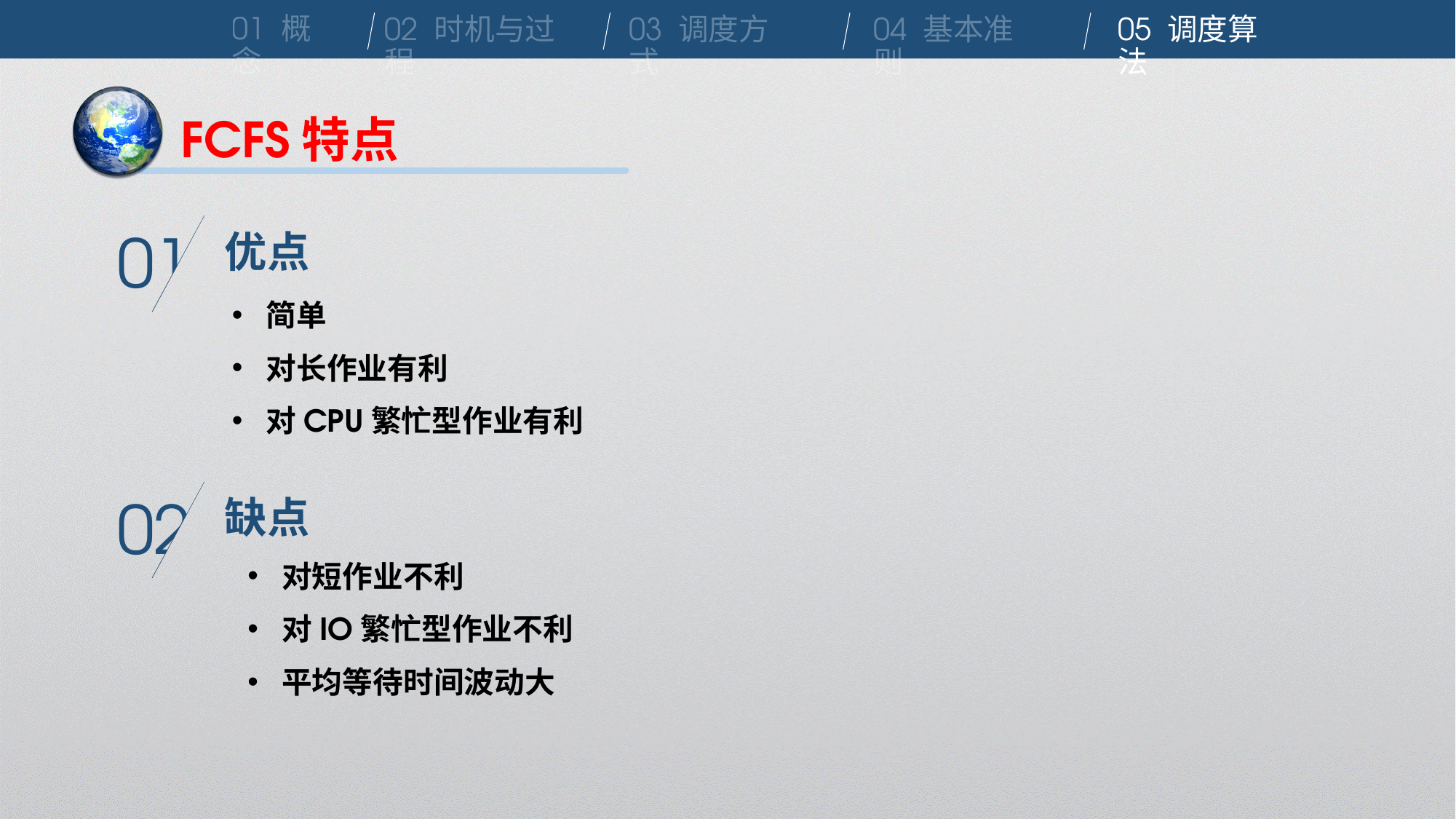

01 概念
02 时机与过程
03 调度方式
04 基本准则
05 调度算法
FCFS特点
优点

01
简单
对长作业有利
对CPU繁忙型作业有利
缺点

02
对短作业不利
对IO繁忙型作业不利
平均等待时间波动大